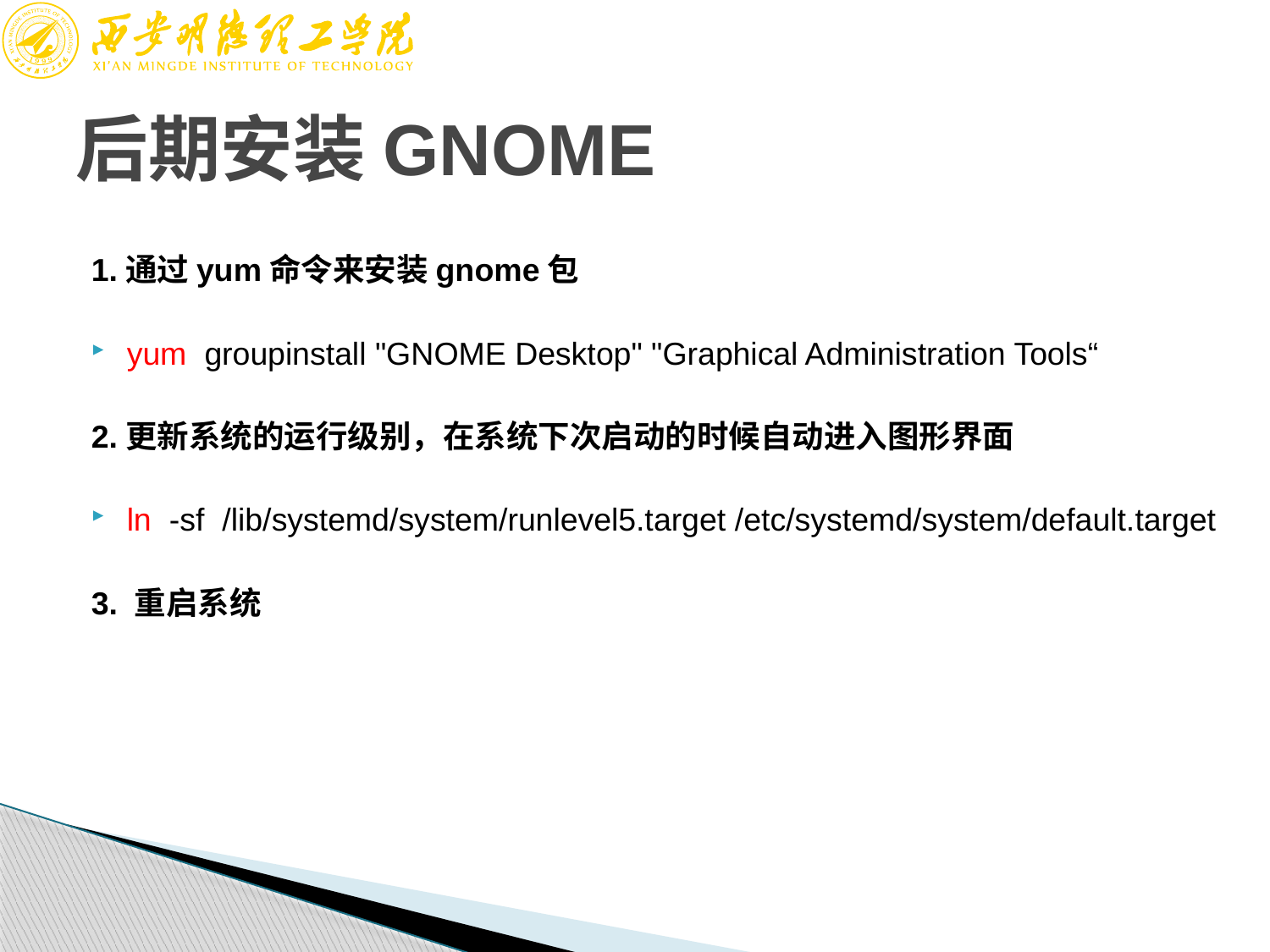

# 后期安装GNOME
1.通过yum命令来安装gnome包
yum  groupinstall "GNOME Desktop" "Graphical Administration Tools“
2.更新系统的运行级别，在系统下次启动的时候自动进入图形界面
ln  -sf  /lib/systemd/system/runlevel5.target /etc/systemd/system/default.target
3. 重启系统